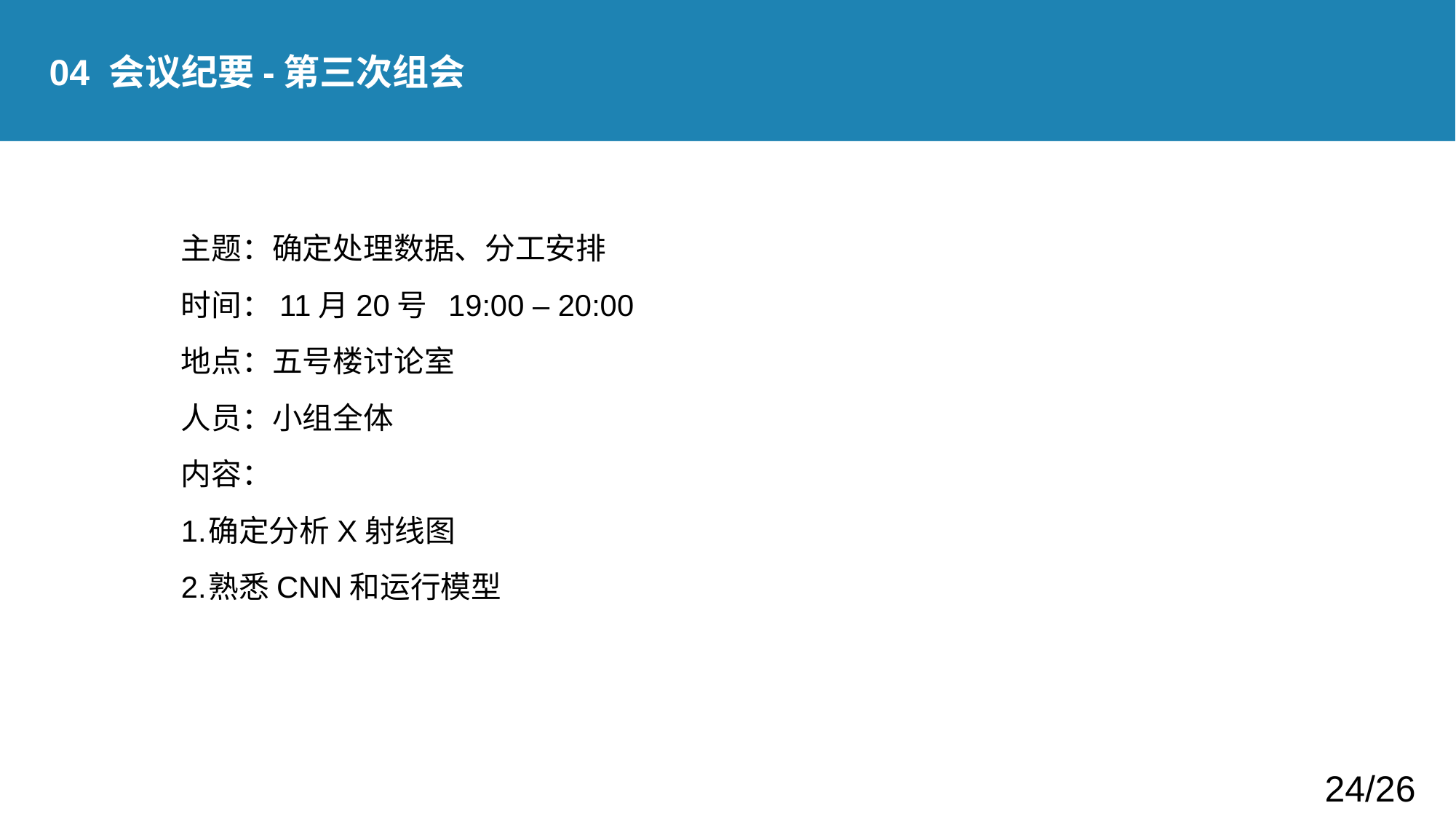

04 会议纪要-第三次组会
主题：确定处理数据、分工安排
时间：11月20号  19:00 – 20:00
地点：五号楼讨论室
人员：小组全体
内容：
确定分析X射线图
熟悉CNN和运行模型

24/26